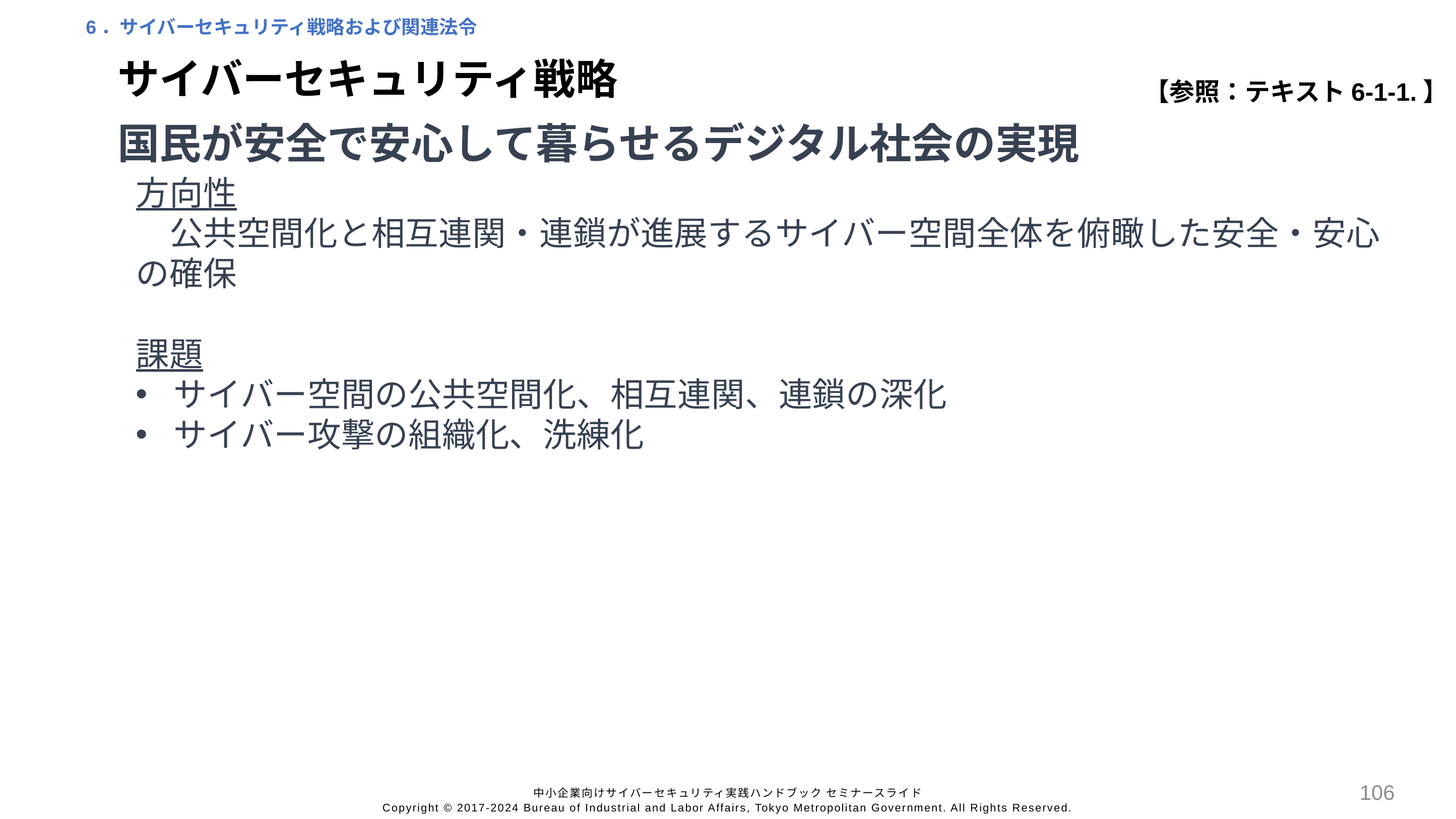

6．サイバーセキュリティ戦略および関連法令
サイバーセキュリティ戦略
【参照：テキスト6-1-1.】
国民が安全で安心して暮らせるデジタル社会の実現
方向性
　公共空間化と相互連関・連鎖が進展するサイバー空間全体を俯瞰した安全・安心の確保

課題
サイバー空間の公共空間化、相互連関、連鎖の深化
サイバー攻撃の組織化、洗練化
106